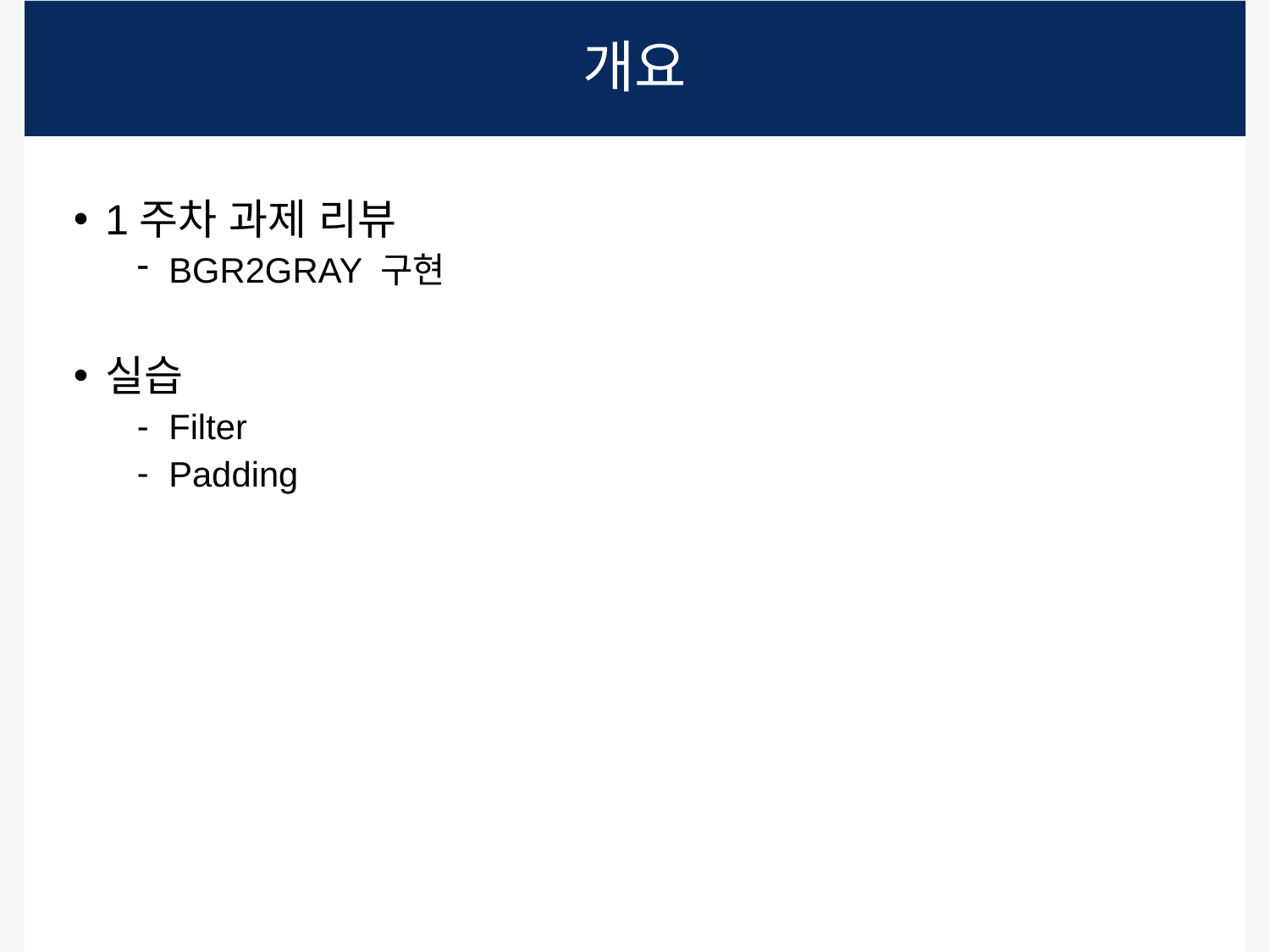

# 개요
1주차 과제 리뷰
BGR2GRAY 구현

실습
Filter
Padding